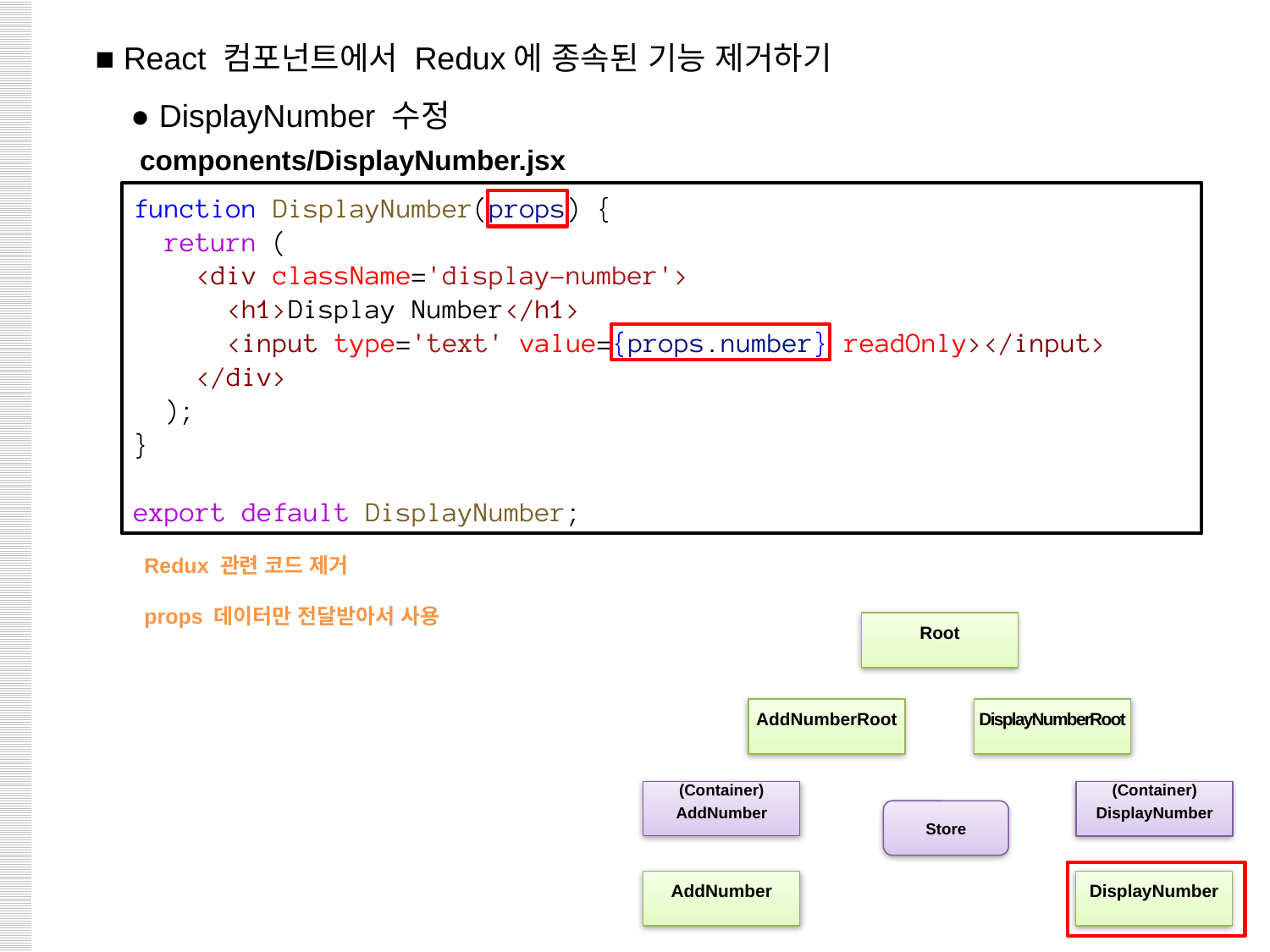

■ React 컴포넌트에서 Redux에 종속된 기능 제거하기
    ● DisplayNumber 수정
components/DisplayNumber.jsx
function DisplayNumber(props) {
  return (
    <div className='display-number'>
      <h1>Display Number</h1>
      <input type='text' value={props.number} readOnly></input>
    </div>
  );
}

export default DisplayNumber;

Redux 관련 코드 제거

props 데이터만 전달받아서 사용
Root
AddNumberRoot
DisplayNumberRoot
(Container)
AddNumber
(Container)
DisplayNumber
Store
DisplayNumber
AddNumber